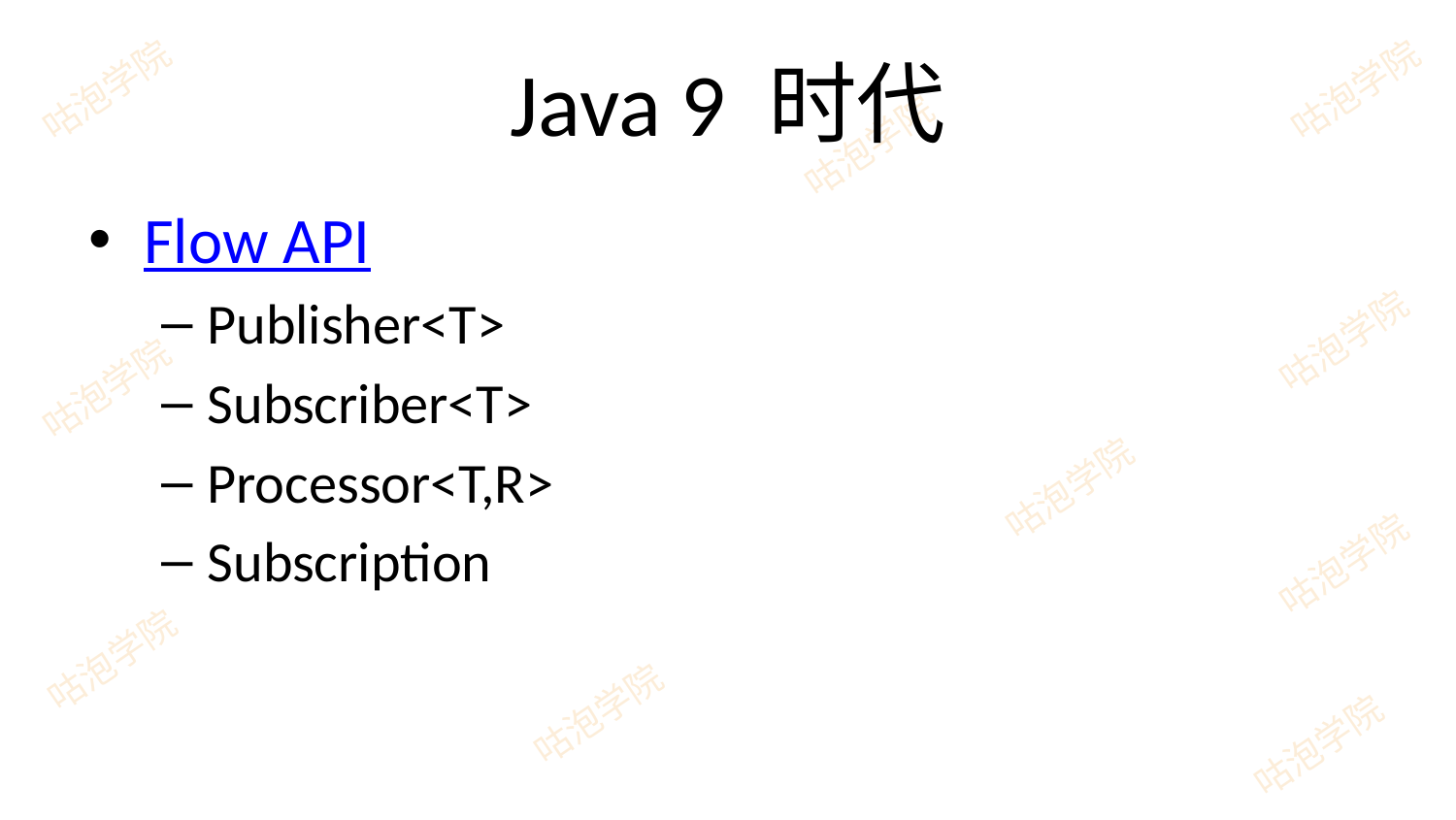

# Java 9 时代
Flow API
Publisher<T>
Subscriber<T>
Processor<T,R>
Subscription